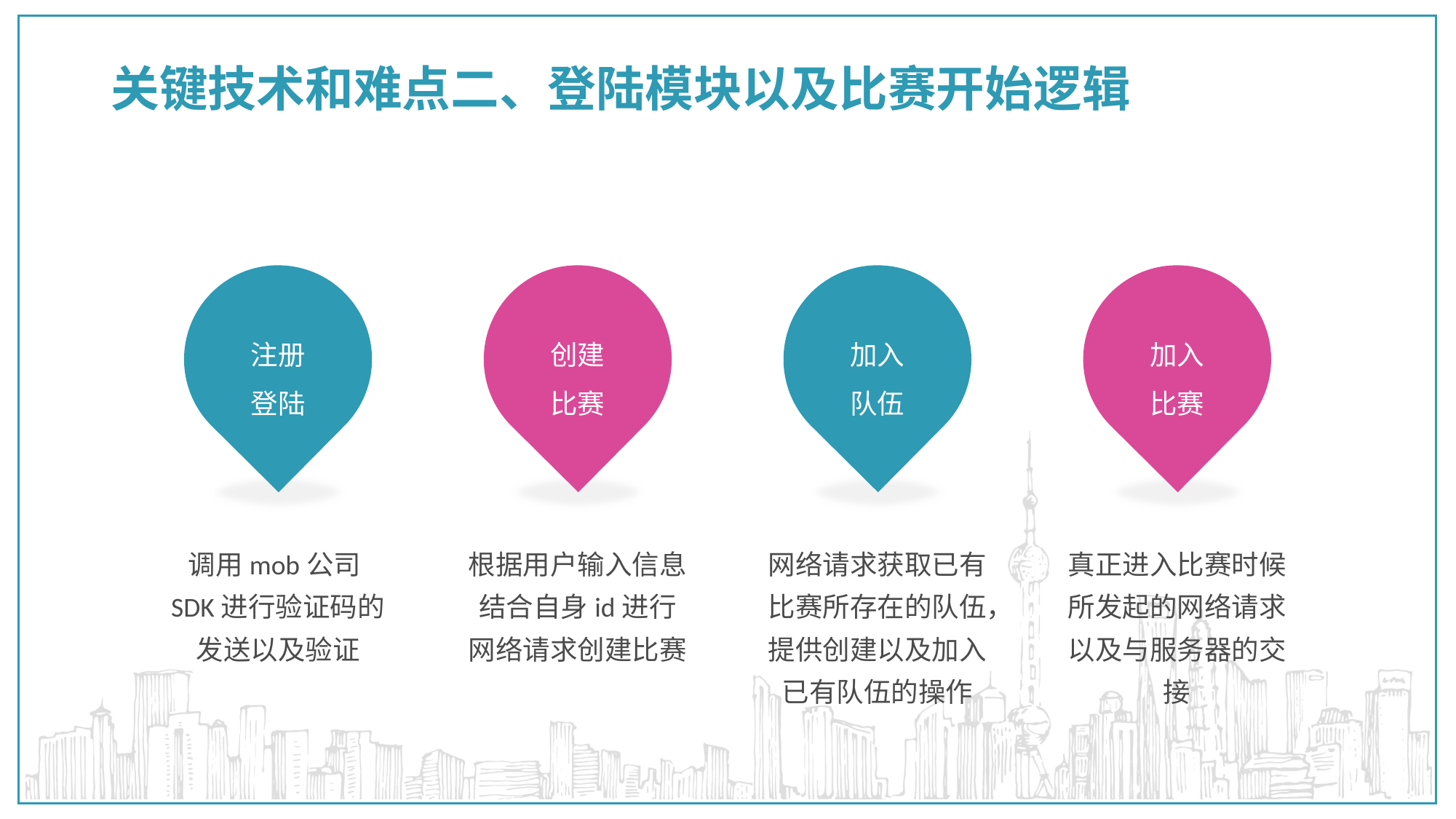

# 关键技术和难点二、登陆模块以及比赛开始逻辑
注册
登陆
创建
比赛
加入
队伍
加入
比赛

调用mob公司SDK进行验证码的发送以及验证
根据用户输入信息结合自身id进行网络请求创建比赛
网络请求获取已有比赛所存在的队伍，提供创建以及加入已有队伍的操作
真正进入比赛时候所发起的网络请求以及与服务器的交接